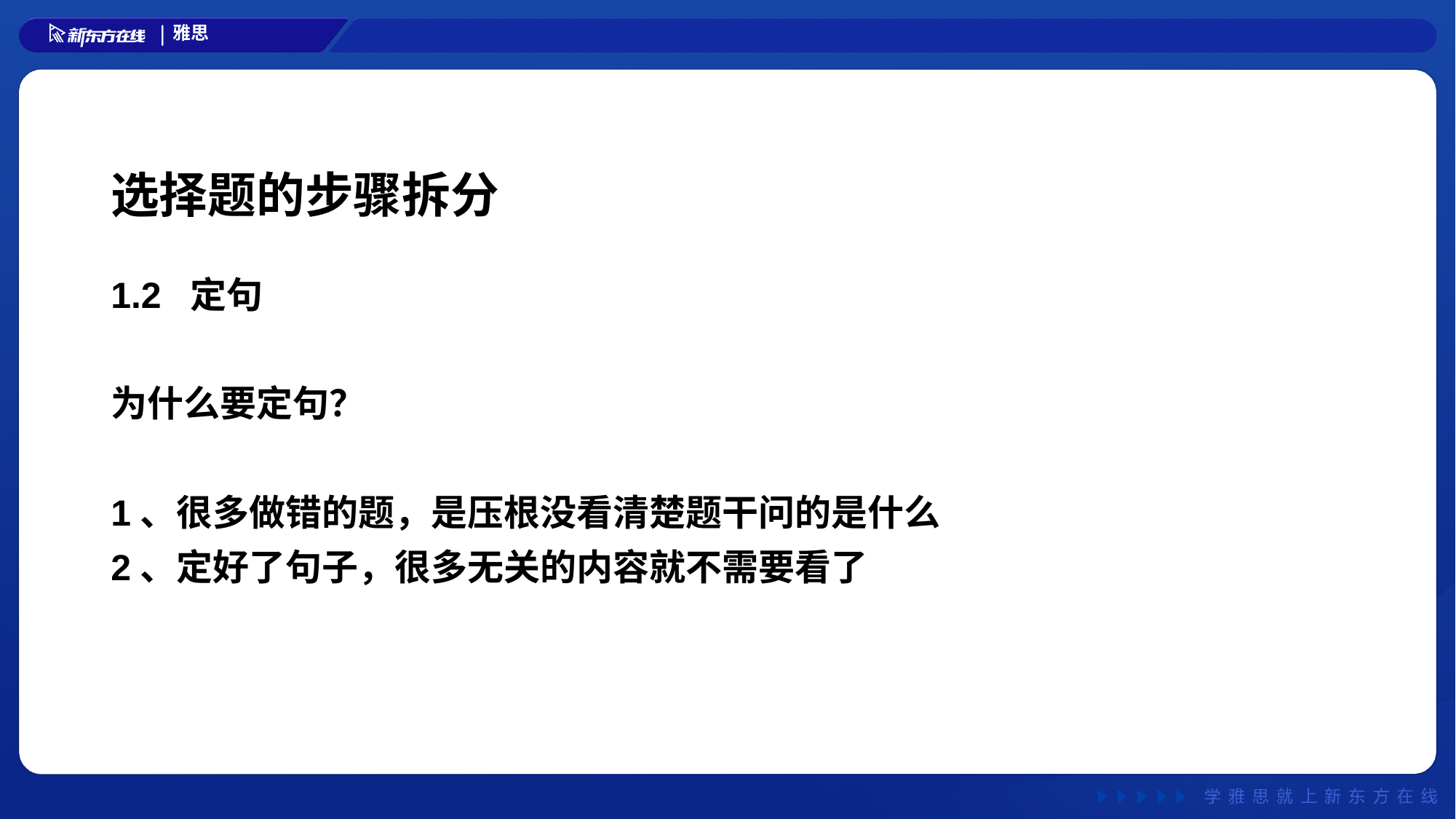

# 选择题的步骤拆分
1.2  定句

为什么要定句？

1、很多做错的题，是压根没看清楚题干问的是什么
2、定好了句子，很多无关的内容就不需要看了